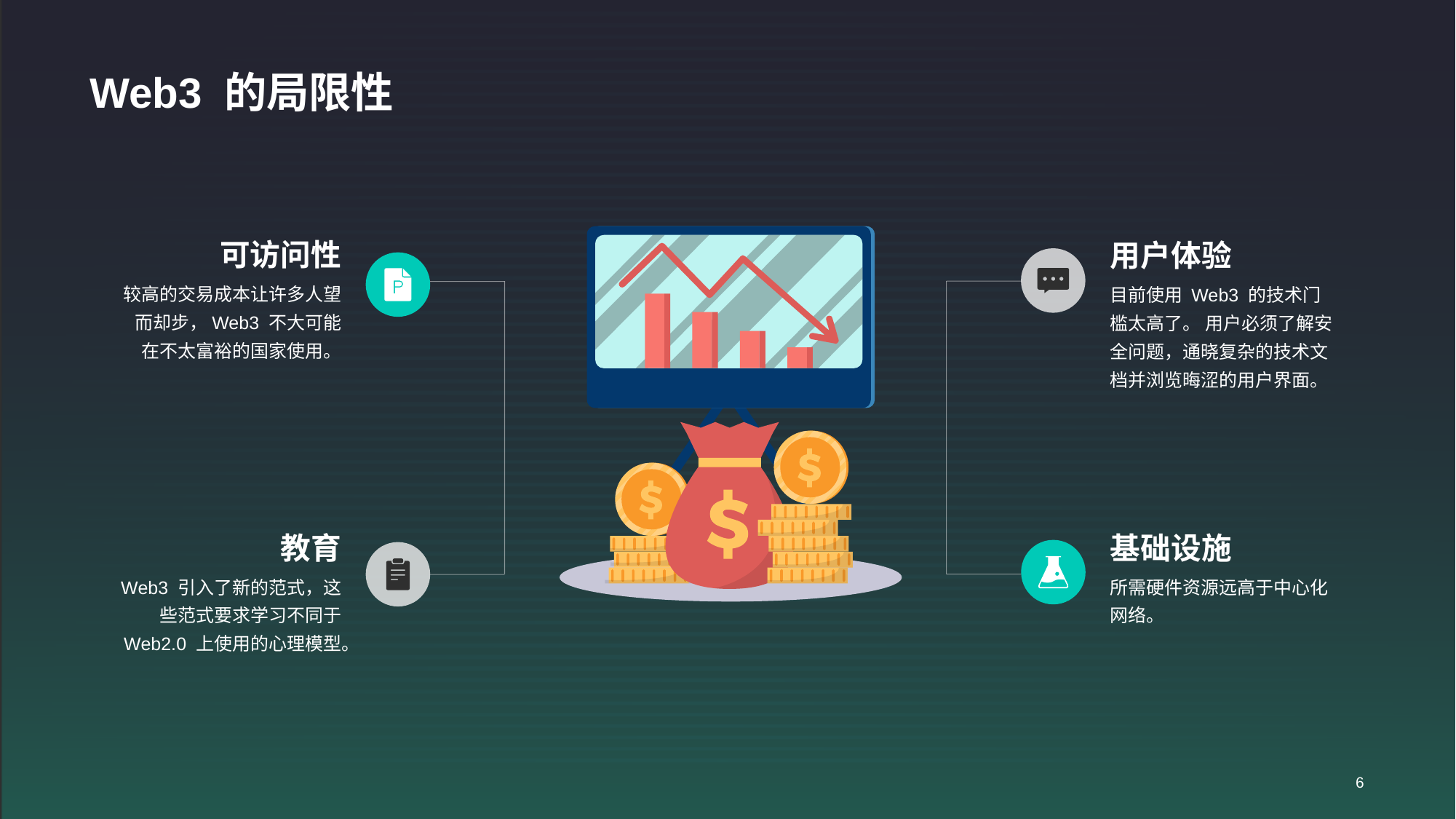

# Web3 的局限性

可访问性
较高的交易成本让许多人望而却步，Web3 不大可能在不太富裕的国家使用。

用户体验
目前使用 Web3 的技术门槛太高了。 用户必须了解安全问题，通晓复杂的技术文档并浏览晦涩的用户界面。

教育
Web3 引入了新的范式，这些范式要求学习不同于 Web2.0 上使用的心理模型。

基础设施
所需硬件资源远高于中心化网络。

6